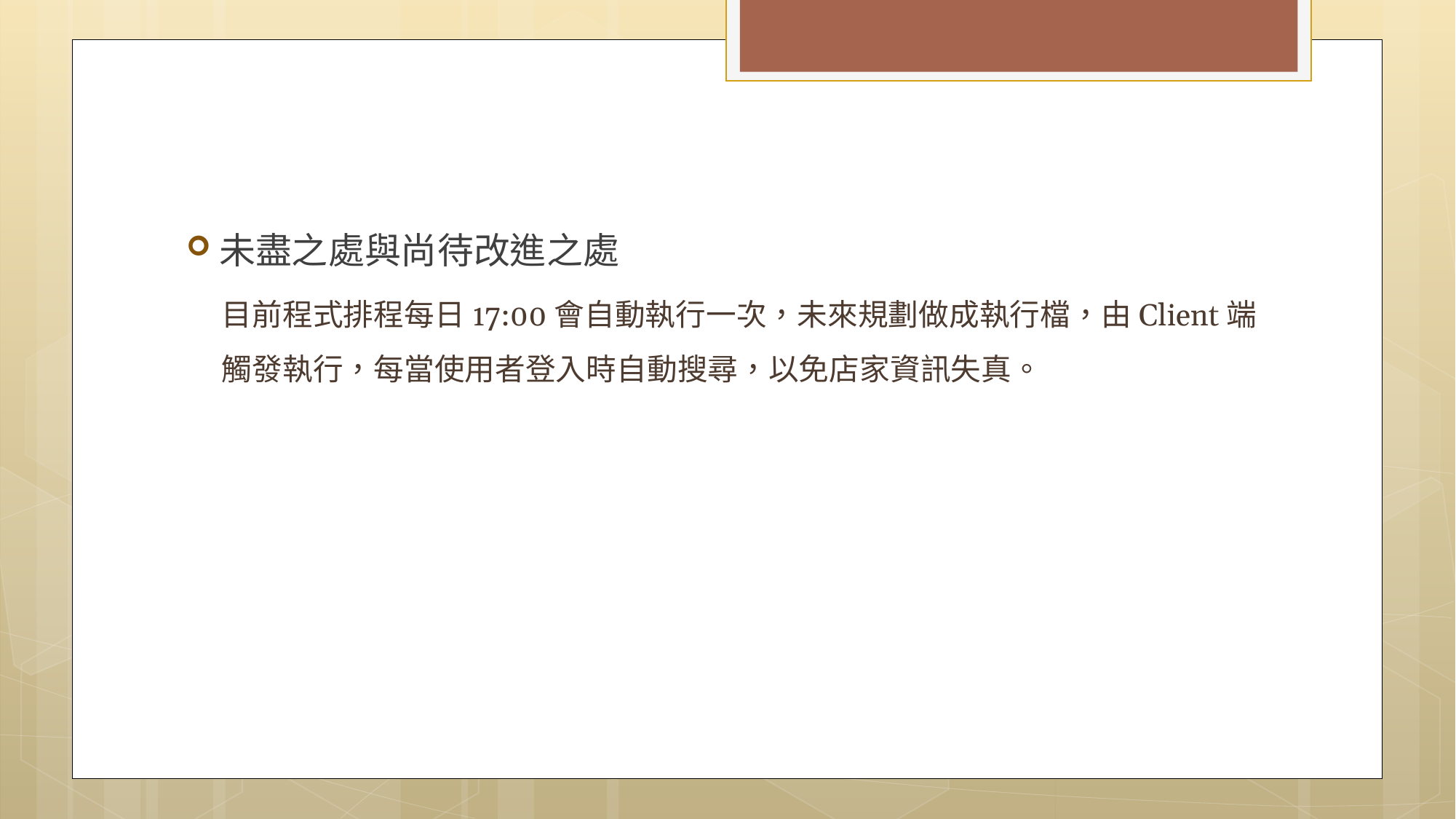

未盡之處與尚待改進之處
目前程式排程每日17:00會自動執行一次，未來規劃做成執行檔，由Client端觸發執行，每當使用者登入時自動搜尋，以免店家資訊失真。